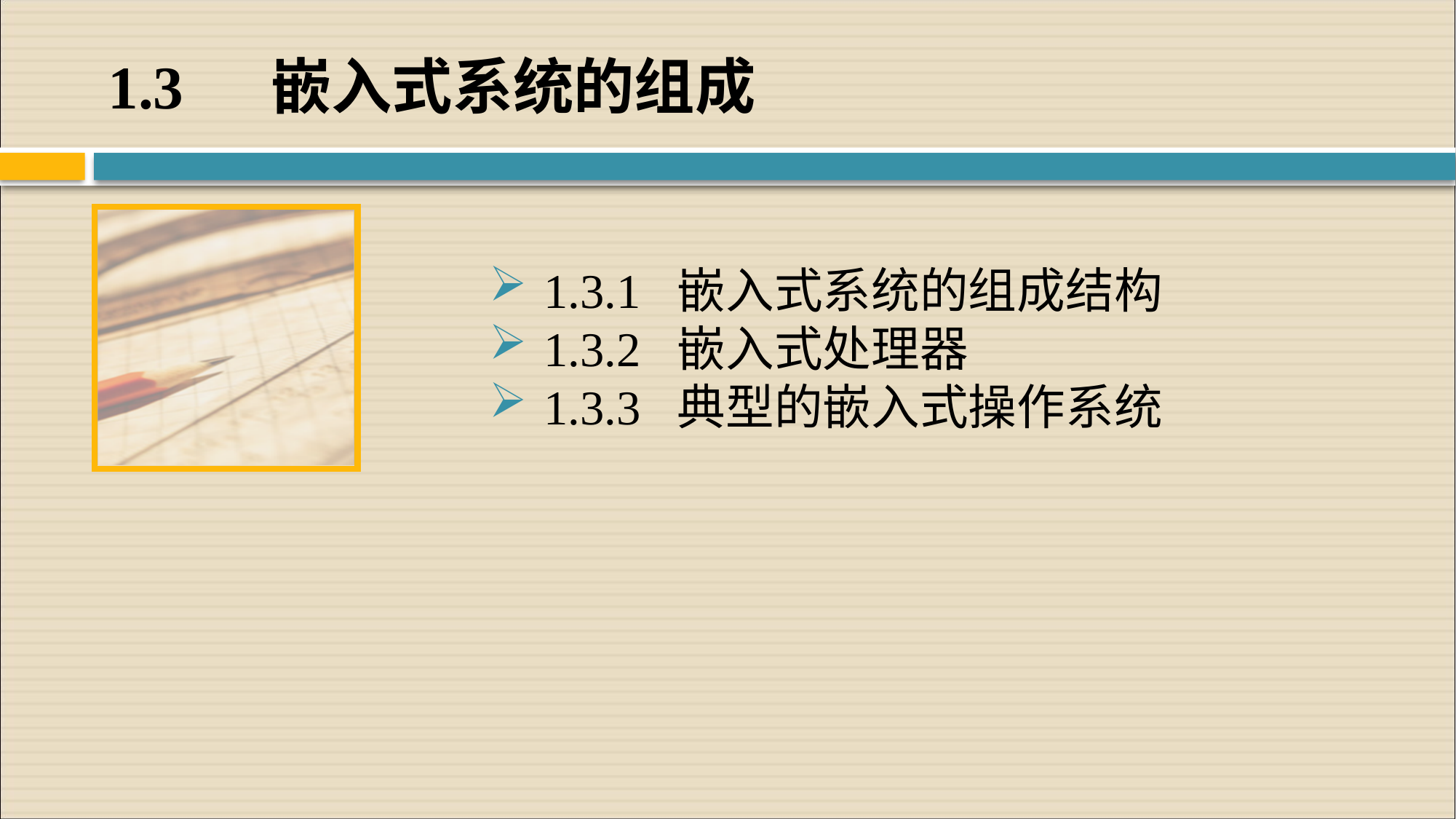

# 1.3  嵌入式系统的组成
1.3.1  嵌入式系统的组成结构
1.3.2  嵌入式处理器
1.3.3  典型的嵌入式操作系统